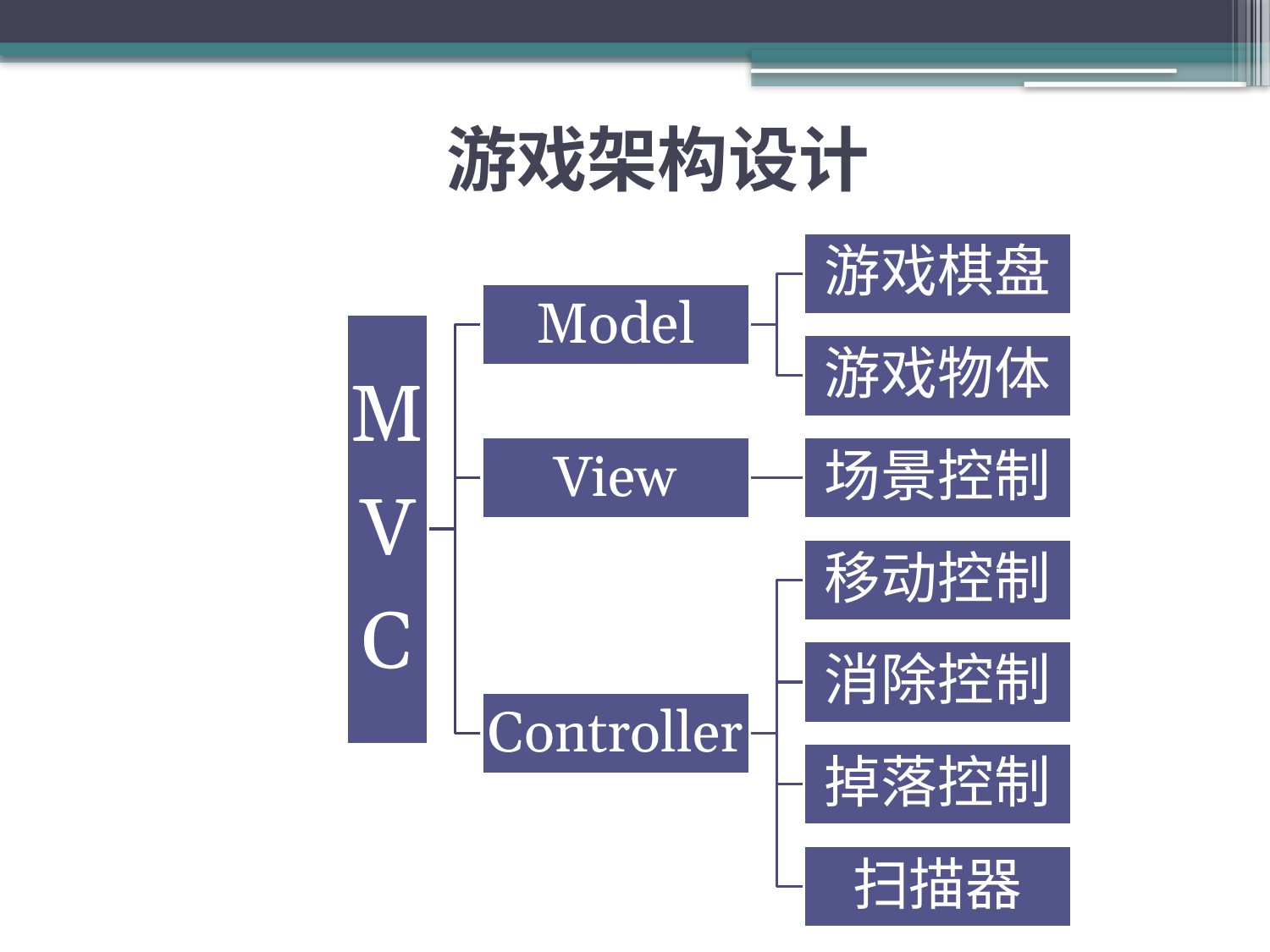

# 游戏架构设计

M
V
C
Model
游戏棋盘
游戏物体
View
场景控制
Controller
移动控制
消除控制
掉落控制
扫描器
M
V
C